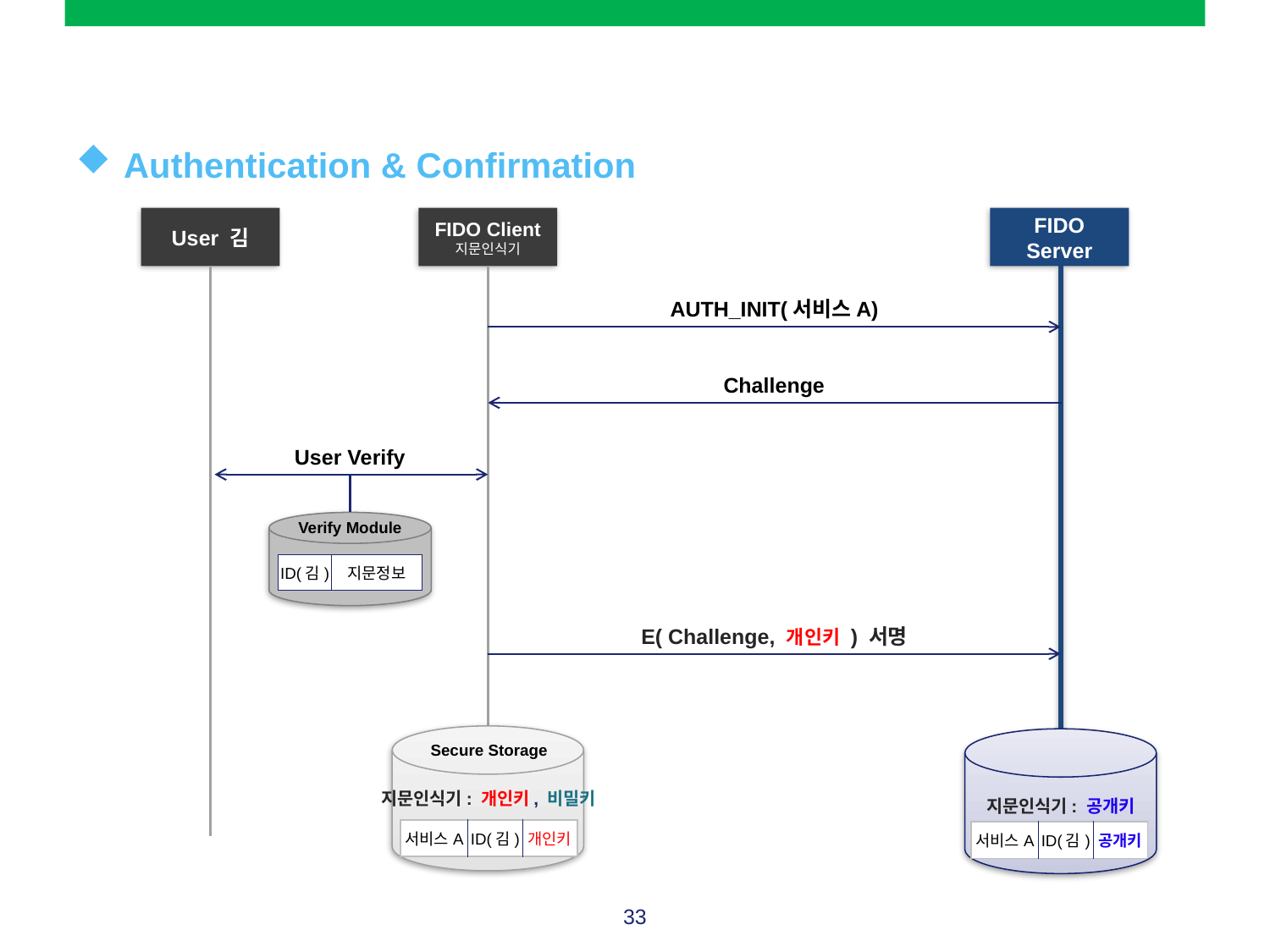

#
Authentication & Confirmation

User 김
FIDO Client
지문인식기
FIDO Server
AUTH_INIT(서비스A)
Challenge
User Verify
Verify Module

| ID(김) | 지문정보 |
| --- | --- |
E( Challenge, 개인키 ) 서명

Secure Storage
지문인식기: 개인키, 비밀키
지문인식기: 공개키
| 서비스A | ID(김) | 개인키 |
| --- | --- | --- |
| 서비스A | ID(김) | 공개키 |
| --- | --- | --- |
33